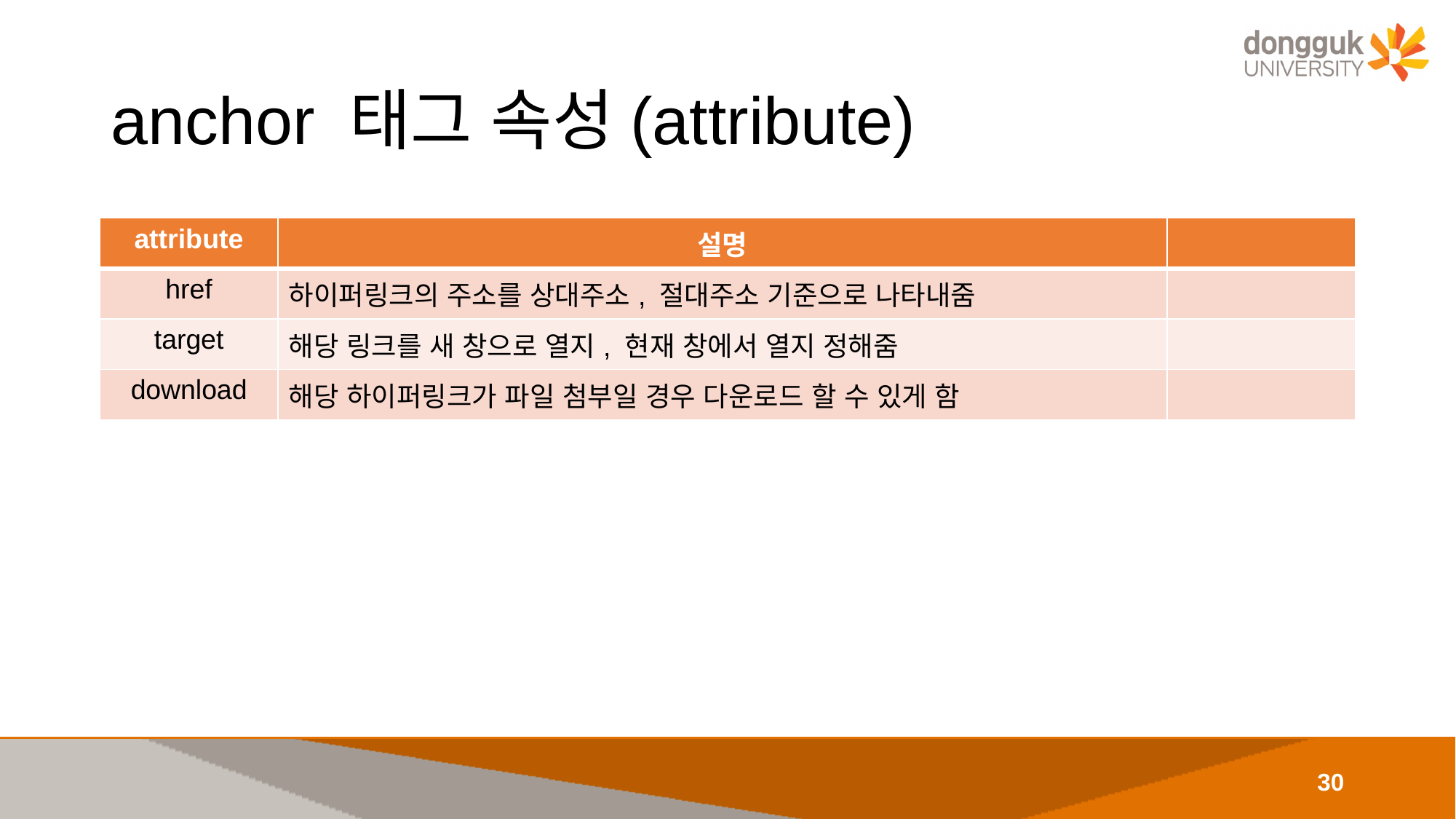

# anchor 태그 속성(attribute)
| attribute | 설명 |  |
| --- | --- | --- |
| href | 하이퍼링크의 주소를 상대주소, 절대주소 기준으로 나타내줌 |  |
| target | 해당 링크를 새 창으로 열지, 현재 창에서 열지 정해줌 |  |
| download | 해당 하이퍼링크가 파일 첨부일 경우 다운로드 할 수 있게 함 |  |
30